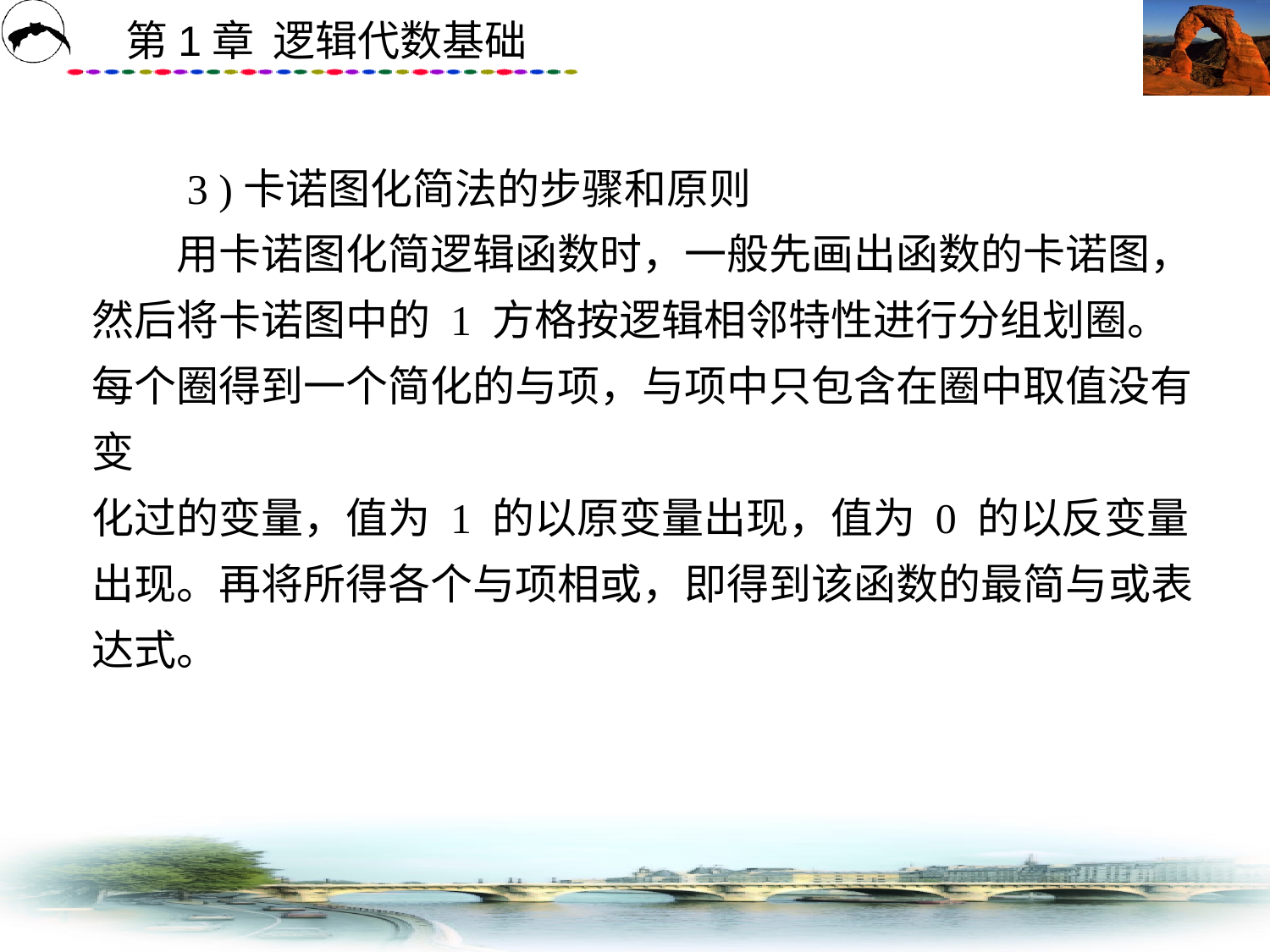

# 3 )卡诺图化简法的步骤和原则 　　用卡诺图化简逻辑函数时，一般先画出函数的卡诺图，然后将卡诺图中的 1 方格按逻辑相邻特性进行分组划圈。每个圈得到一个简化的与项，与项中只包含在圈中取值没有变 化过的变量，值为 1 的以原变量出现，值为 0 的以反变量出现。再将所得各个与项相或，即得到该函数的最简与或表达式。